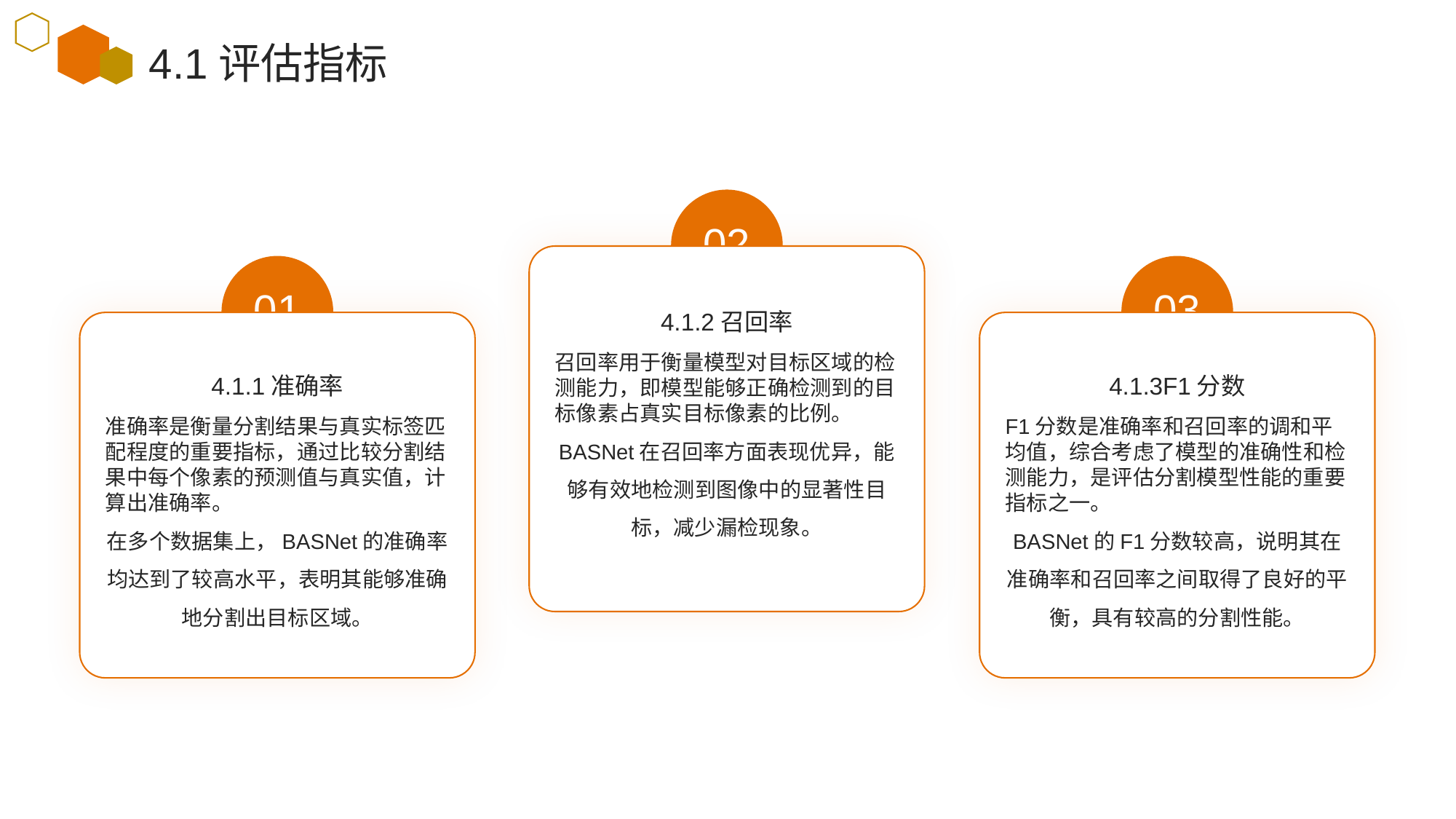

4.1评估指标

02

4.1.2召回率
01
03

4.1.3F1分数
4.1.1准确率
召回率用于衡量模型对目标区域的检测能力，即模型能够正确检测到的目标像素占真实目标像素的比例。
BASNet在召回率方面表现优异，能够有效地检测到图像中的显著性目标，减少漏检现象。
准确率是衡量分割结果与真实标签匹配程度的重要指标，通过比较分割结果中每个像素的预测值与真实值，计算出准确率。
在多个数据集上，BASNet的准确率均达到了较高水平，表明其能够准确地分割出目标区域。
F1分数是准确率和召回率的调和平均值，综合考虑了模型的准确性和检测能力，是评估分割模型性能的重要指标之一。
BASNet的F1分数较高，说明其在准确率和召回率之间取得了良好的平衡，具有较高的分割性能。